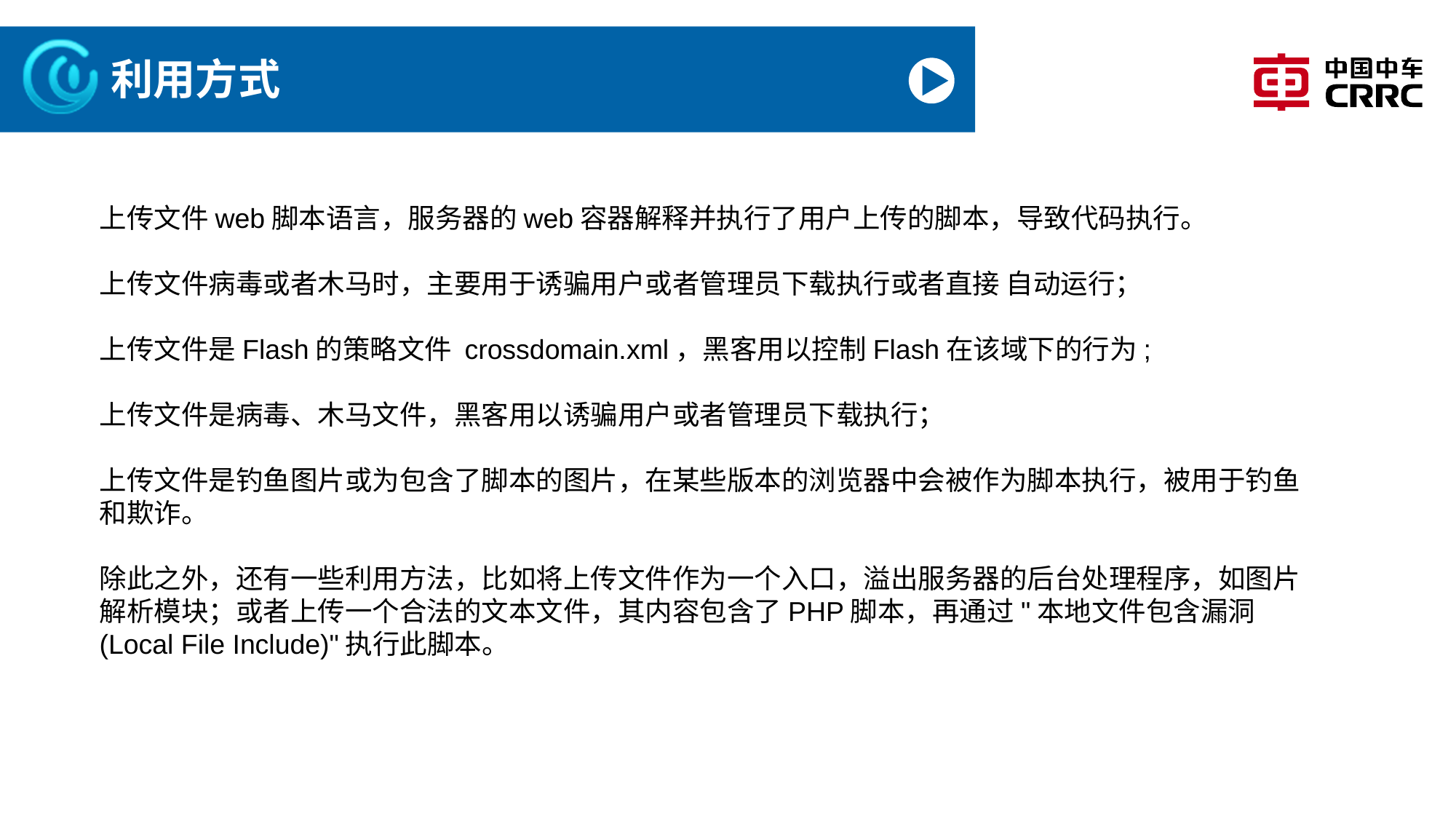

# 利用方式
上传文件web脚本语言，服务器的web容器解释并执行了用户上传的脚本，导致代码执行。

上传文件病毒或者木马时，主要用于诱骗用户或者管理员下载执行或者直接 自动运行；

上传文件是Flash的策略文件 crossdomain.xml，黑客用以控制Flash在该域下的行为;

上传文件是病毒、木马文件，黑客用以诱骗用户或者管理员下载执行；

上传文件是钓鱼图片或为包含了脚本的图片，在某些版本的浏览器中会被作为脚本执行，被用于钓鱼和欺诈。

除此之外，还有一些利用方法，比如将上传文件作为一个入口，溢出服务器的后台处理程序，如图片解析模块；或者上传一个合法的文本文件，其内容包含了PHP脚本，再通过"本地文件包含漏洞(Local File Include)"执行此脚本。

6